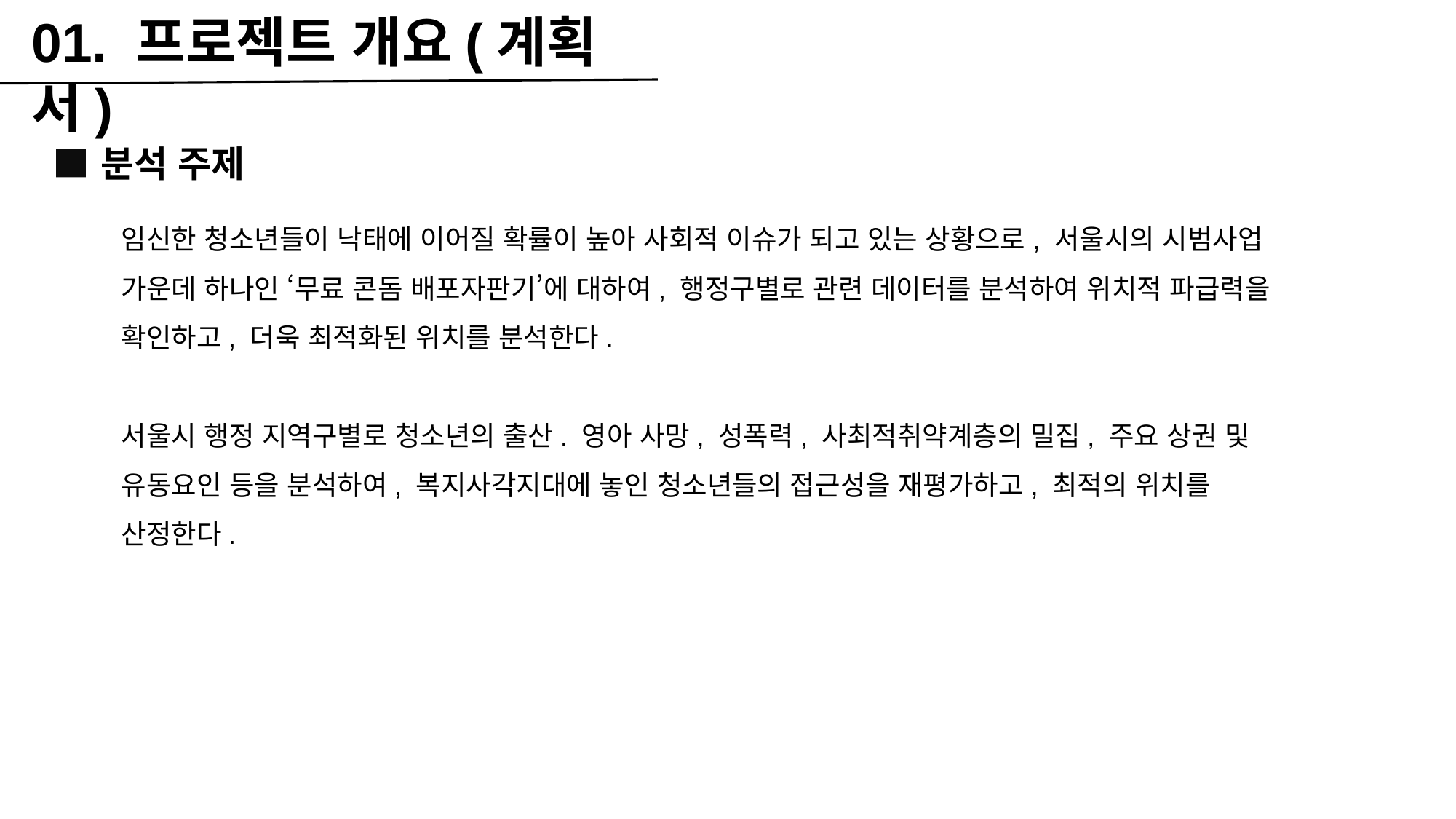

01. 프로젝트 개요(계획서)

분석 주제

임신한 청소년들이 낙태에 이어질 확률이 높아 사회적 이슈가 되고 있는 상황으로, 서울시의 시범사업 가운데 하나인 ‘무료 콘돔 배포자판기’에 대하여, 행정구별로 관련 데이터를 분석하여 위치적 파급력을 확인하고, 더욱 최적화된 위치를 분석한다.

서울시 행정 지역구별로 청소년의 출산. 영아 사망, 성폭력, 사최적취약계층의 밀집, 주요 상권 및 유동요인 등을 분석하여, 복지사각지대에 놓인 청소년들의 접근성을 재평가하고, 최적의 위치를 산정한다.